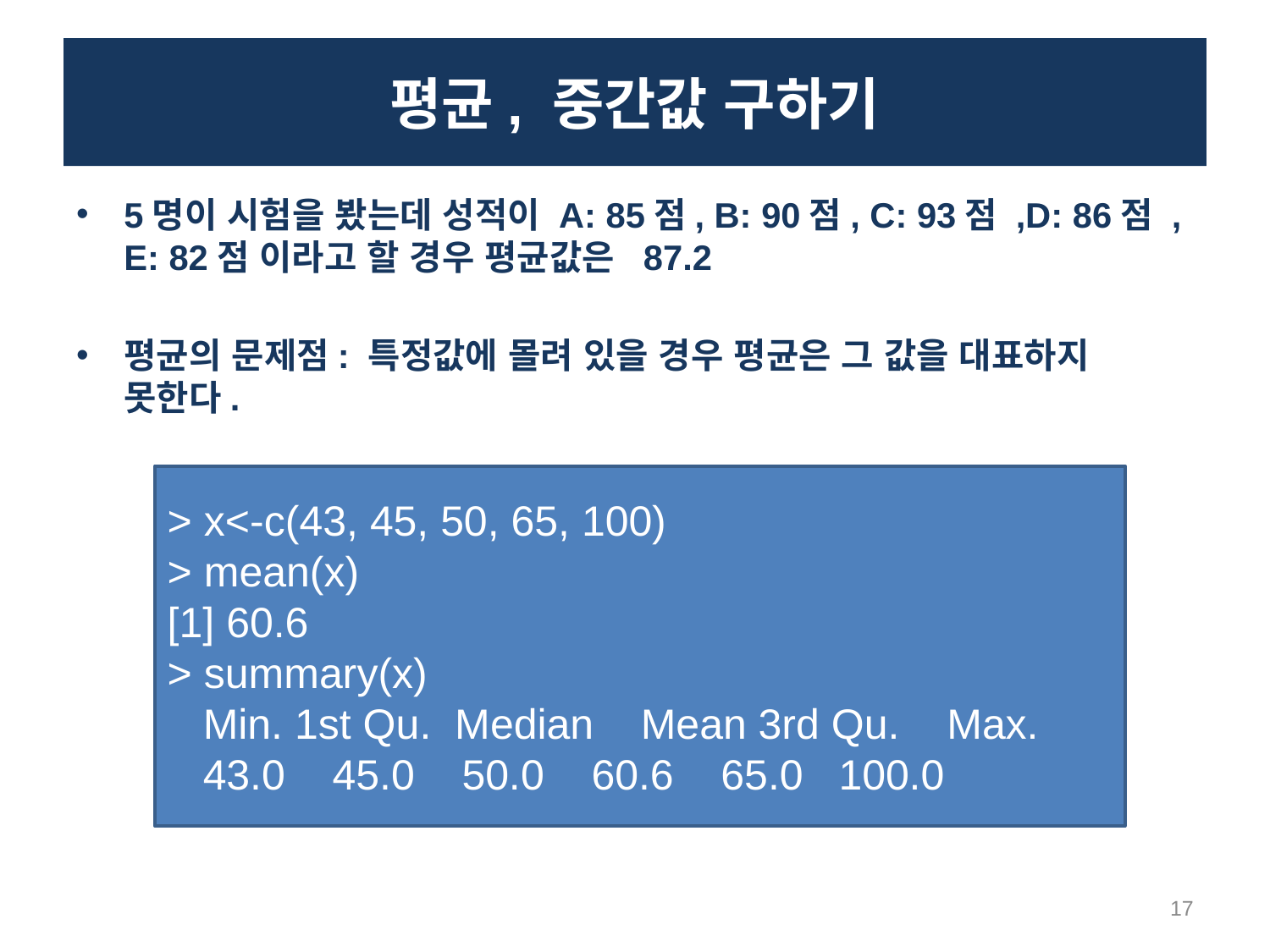

# 평균, 중간값 구하기
5명이 시험을 봤는데 성적이 A: 85점, B: 90점, C: 93점 ,D: 86점 , E: 82점 이라고 할 경우 평균값은  87.2

평균의 문제점: 특정값에 몰려 있을 경우 평균은 그 값을 대표하지 못한다.

> x<-c(43, 45, 50, 65, 100)
> mean(x)
[1] 60.6
> summary(x)
   Min. 1st Qu.  Median    Mean 3rd Qu.    Max.
   43.0    45.0    50.0    60.6    65.0   100.0
17